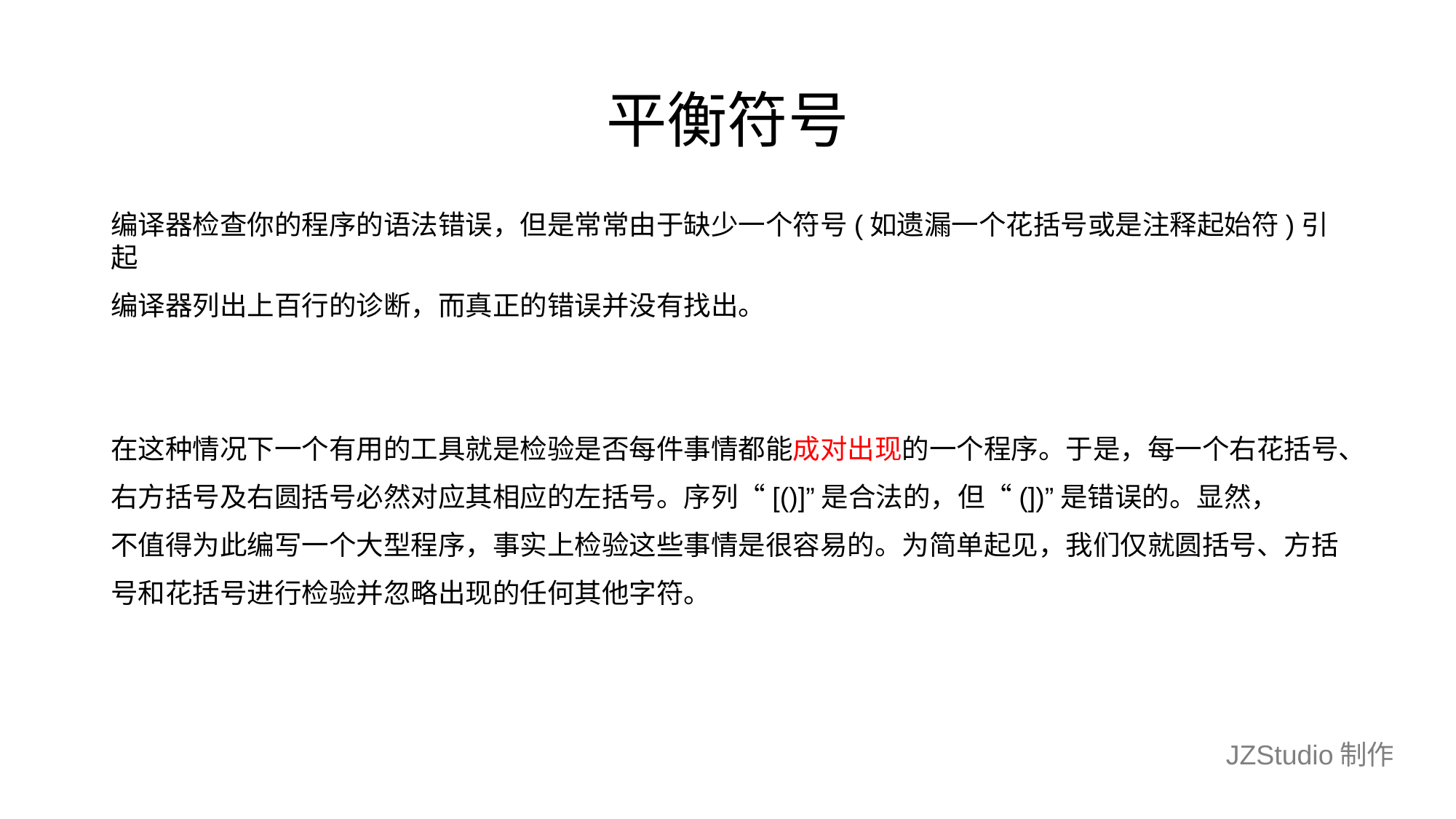

# 平衡符号
编译器检查你的程序的语法错误，但是常常由于缺少一个符号(如遗漏一个花括号或是注释起始符)引起
编译器列出上百行的诊断，而真正的错误并没有找出。

在这种情况下一个有用的工具就是检验是否每件事情都能成对出现的一个程序。于是，每一个右花括号、
右方括号及右圆括号必然对应其相应的左括号。序列“[()]”是合法的，但“(])”是错误的。显然，
不值得为此编写一个大型程序，事实上检验这些事情是很容易的。为简单起见，我们仅就圆括号、方括
号和花括号进行检验并忽略出现的任何其他字符。